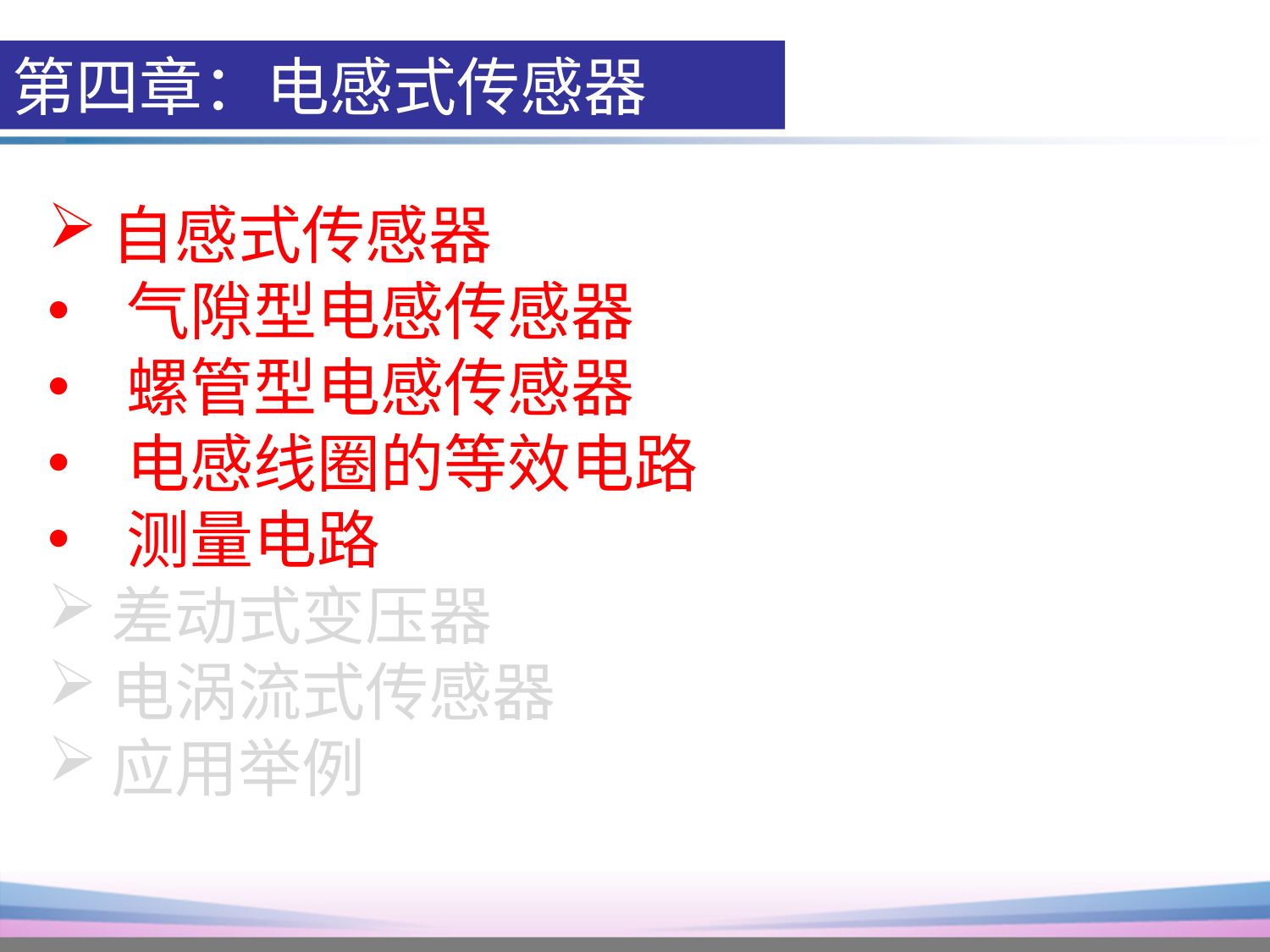

第四章：电感式传感器
自感式传感器
气隙型电感传感器
螺管型电感传感器
电感线圈的等效电路
测量电路
差动式变压器
电涡流式传感器
应用举例